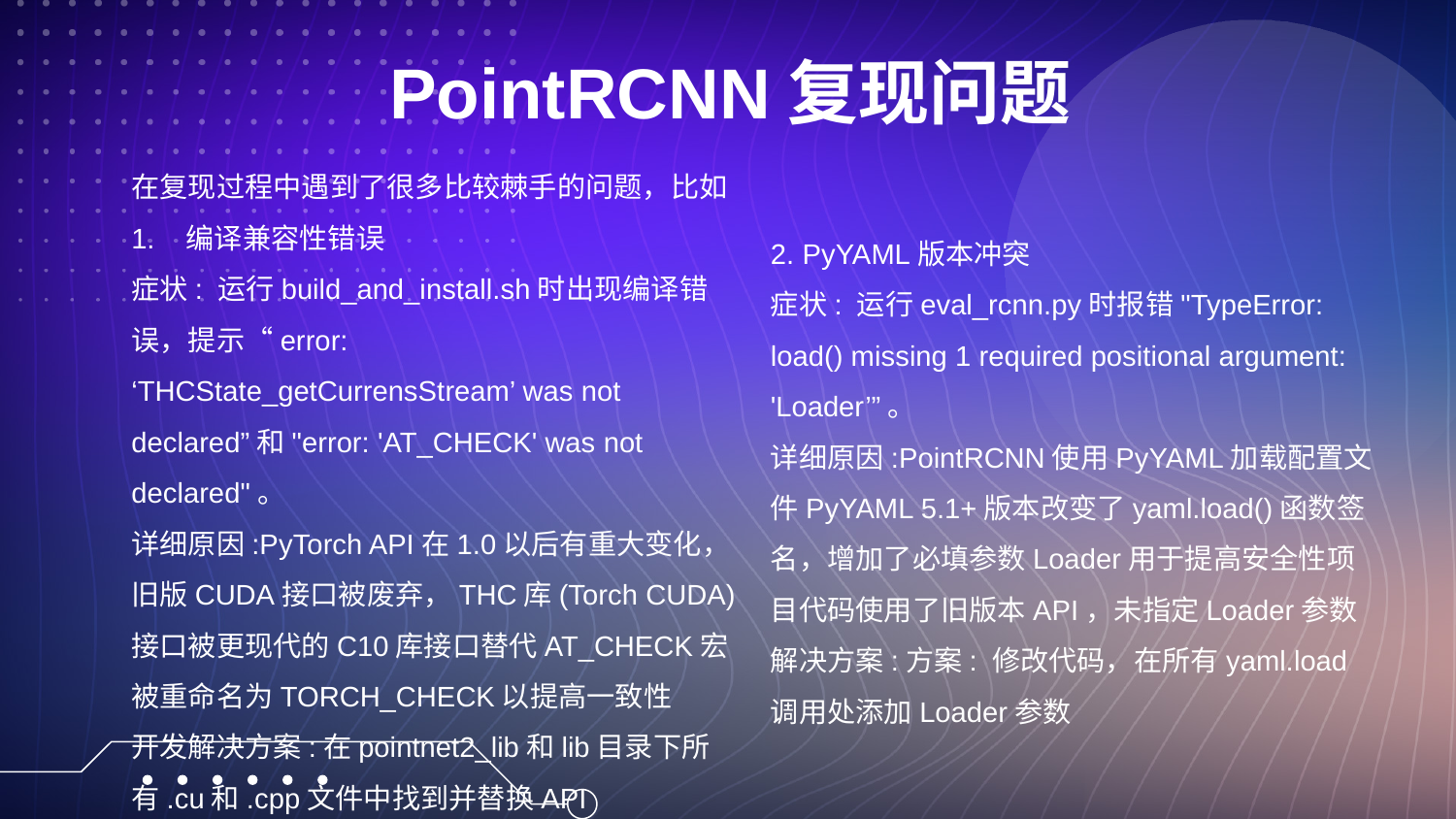

PointRCNN复现问题
在复现过程中遇到了很多比较棘手的问题，比如
编译兼容性错误
症状: 运行build_and_install.sh时出现编译错误，提示“error: ‘THCState_getCurrensStream’ was not declared”和"error: 'AT_CHECK' was not declared"。
详细原因:PyTorch API在1.0以后有重大变化，旧版CUDA接口被废弃，THC库(Torch CUDA)接口被更现代的C10库接口替代AT_CHECK宏被重命名为TORCH_CHECK以提高一致性
开发解决方案:在pointnet2_lib和lib目录下所有.cu和.cpp文件中找到并替换API

2. PyYAML版本冲突
症状: 运行eval_rcnn.py时报错"TypeError: load() missing 1 required positional argument: 'Loader’”。
详细原因:PointRCNN使用PyYAML加载配置文件PyYAML 5.1+版本改变了yaml.load()函数签名，增加了必填参数Loader用于提高安全性项目代码使用了旧版本API，未指定Loader参数解决方案:方案: 修改代码，在所有yaml.load调用处添加Loader参数